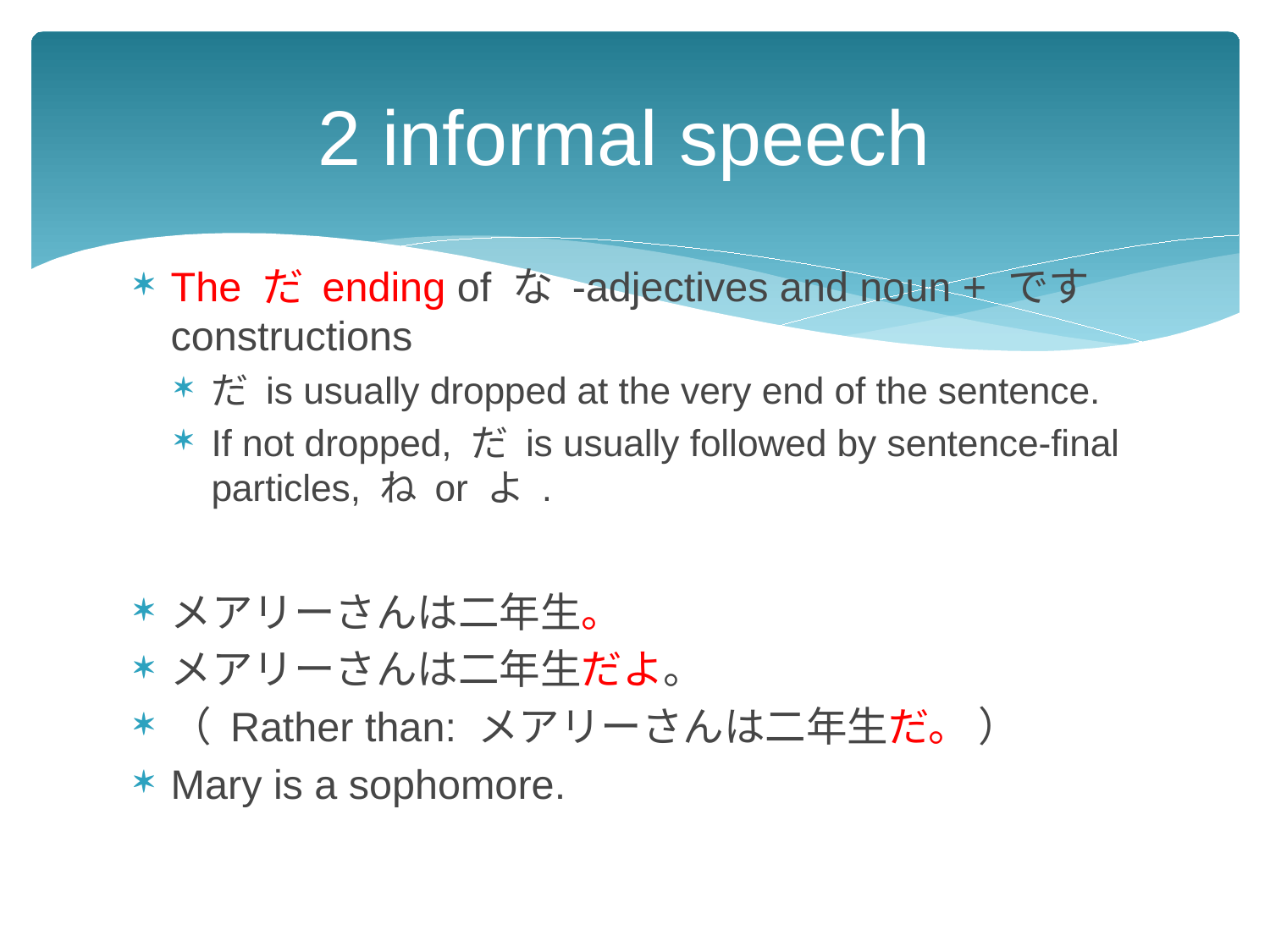

# 2 informal speech
The だ ending of な -adjectives and noun + です constructions
だ is usually dropped at the very end of the sentence.
If not dropped, だ is usually followed by sentence-final particles, ね or よ .

メアリーさんは二年生。
メアリーさんは二年生だよ。
（ Rather than: メアリーさんは二年生だ。 ）
Mary is a sophomore.